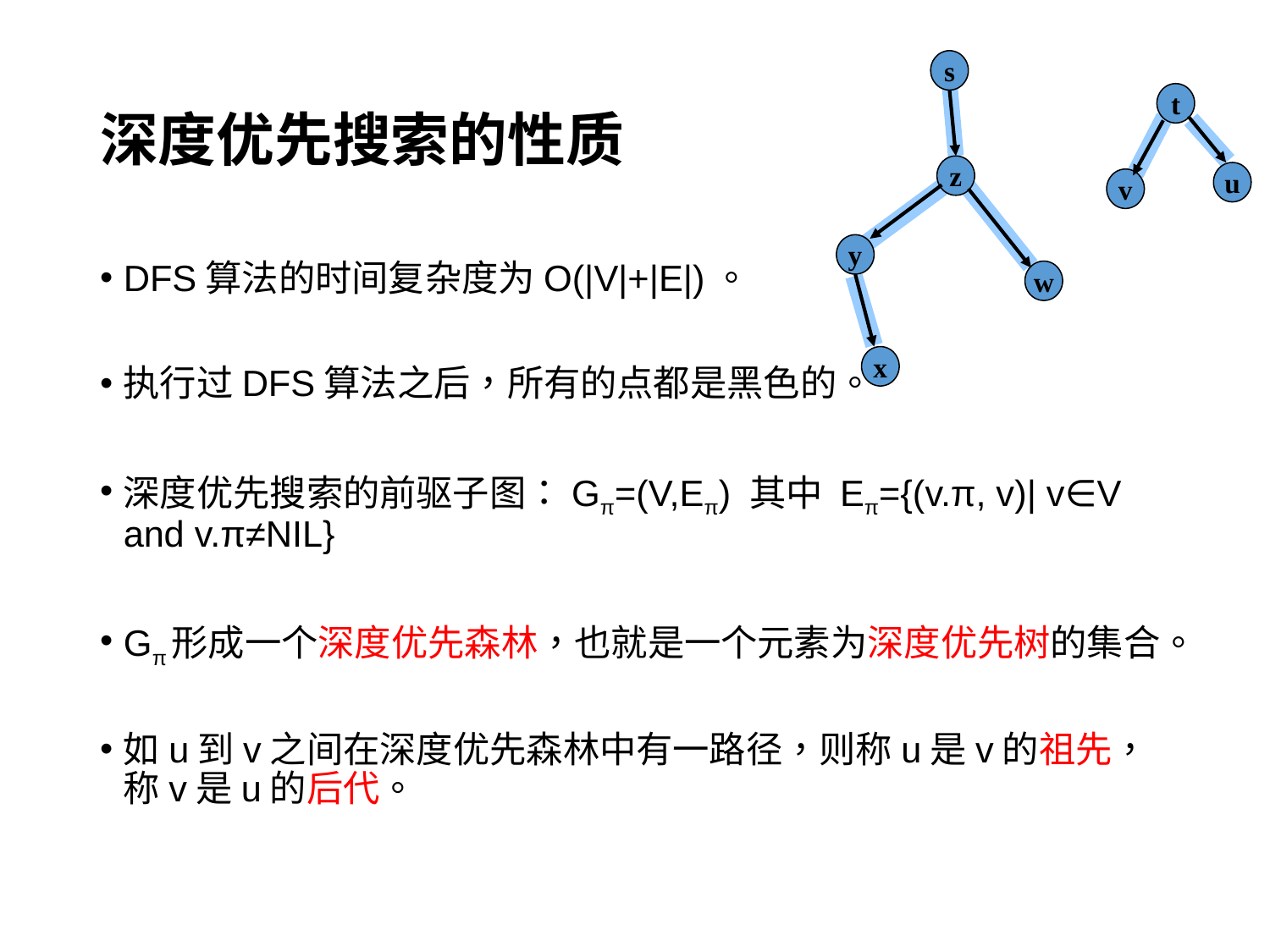

# 深度优先搜索的性质
s

t

z
u
v

y
DFS算法的时间复杂度为O(|V|+|E|)。

执行过DFS算法之后，所有的点都是黑色的。

深度优先搜索的前驱子图：Gπ=(V,Eπ) 其中 Eπ={(v.π, v)| v∈V and v.π≠NIL}

Gπ形成一个深度优先森林，也就是一个元素为深度优先树的集合。

如u到v之间在深度优先森林中有一路径，则称u是v的祖先，称v是u的后代。
w

x